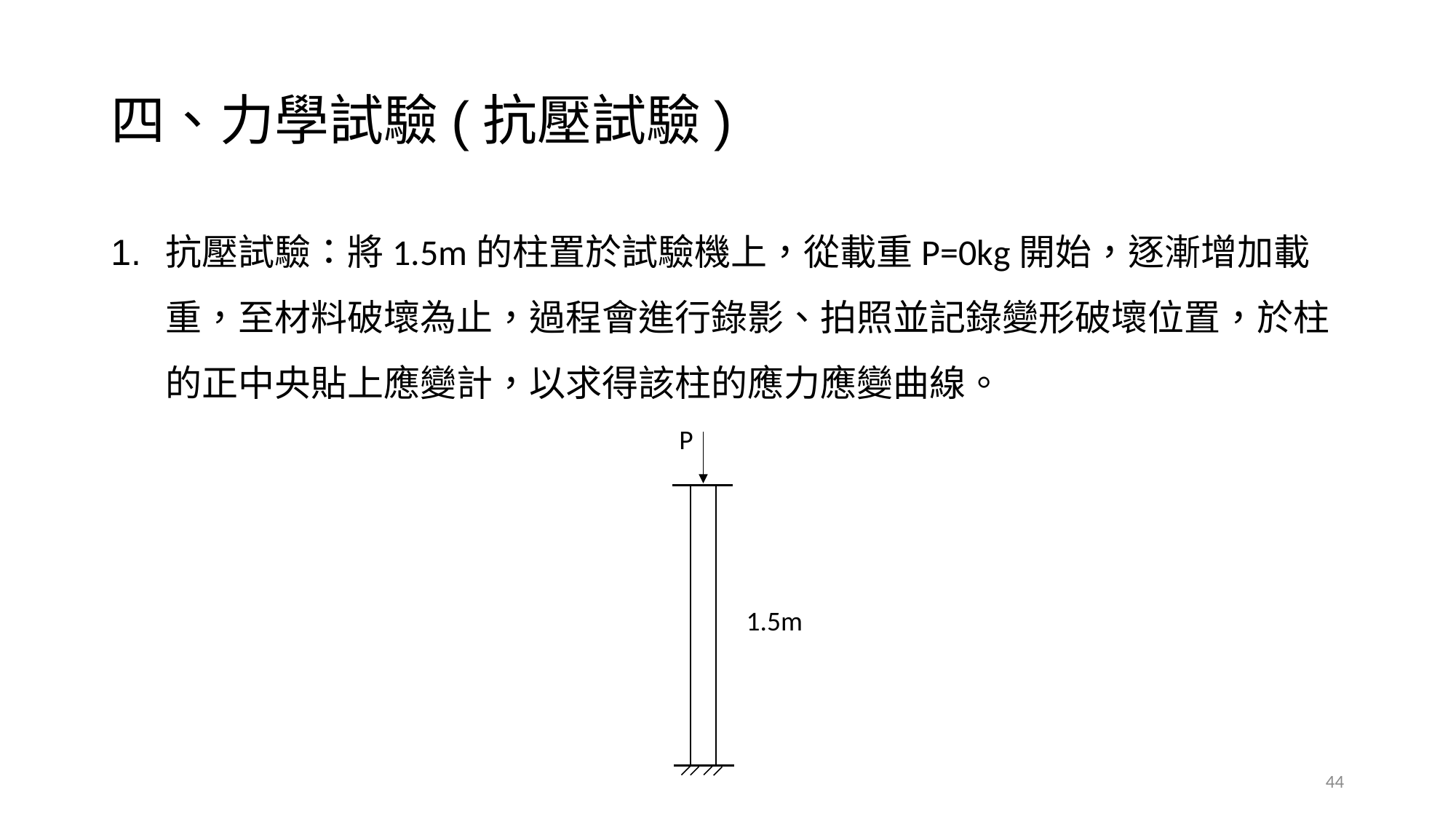

# 四、力學試驗(抗壓試驗)
抗壓試驗：將1.5m的柱置於試驗機上，從載重P=0kg開始，逐漸增加載重，至材料破壞為止，過程會進行錄影、拍照並記錄變形破壞位置，於柱的正中央貼上應變計，以求得該柱的應力應變曲線。

P
1.5m

44